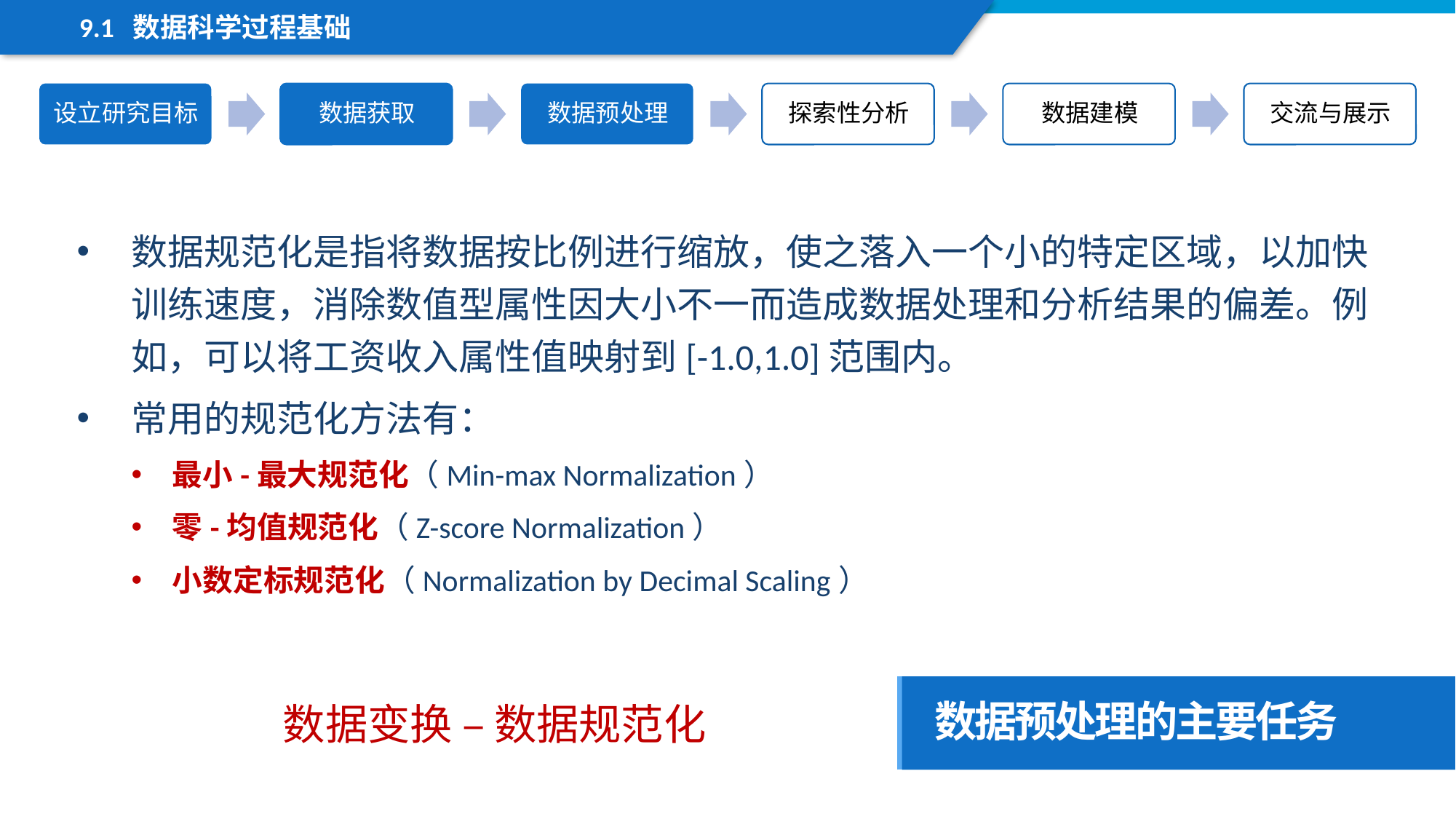

9.1  数据科学过程基础
设立研究目标

数据获取

数据预处理

探索性分析

数据建模

交流与展示
数据规范化是指将数据按比例进行缩放，使之落入一个小的特定区域，以加快训练速度，消除数值型属性因大小不一而造成数据处理和分析结果的偏差。例如，可以将工资收入属性值映射到[-1.0,1.0]范围内。
常用的规范化方法有：
最小-最大规范化（Min-max Normalization）
零-均值规范化（Z-score Normalization）
小数定标规范化（Normalization by Decimal Scaling）

数据预处理的主要任务
数据变换 – 数据规范化